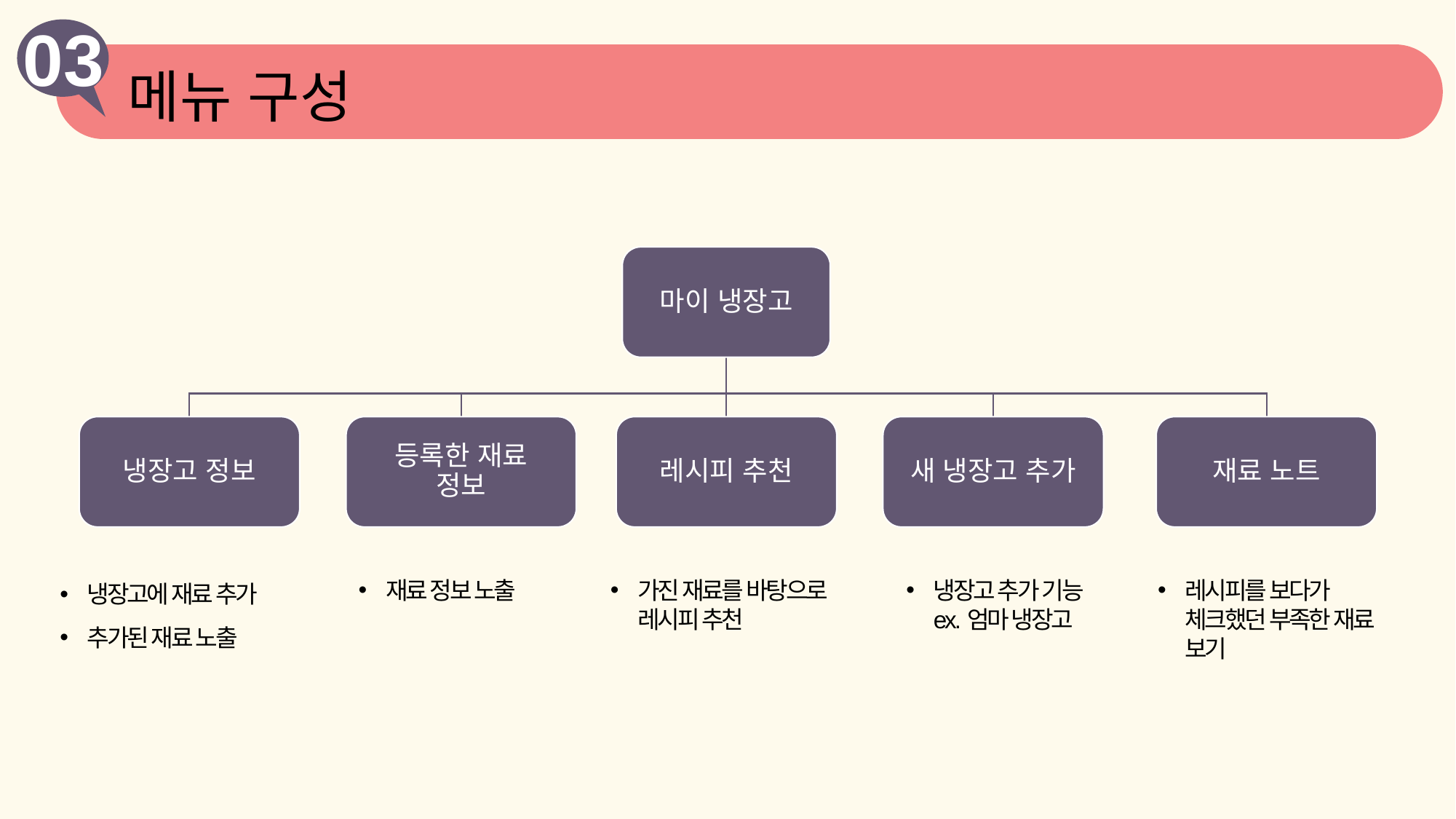

03

설계 주요 기능

마이 냉장고
냉장고 정보
등록한 재료
정보
레시피 추천
새 냉장고 추가
재료 노트
메뉴 구성
냉장고에 재료 추가
추가된 재료 노출

냉장고 추가 기능
ex.엄마 냉장고
재료 정보 노출
가진 재료를 바탕으로
레시피 추천
레시피를 보다가
체크했던 부족한 재료
보기